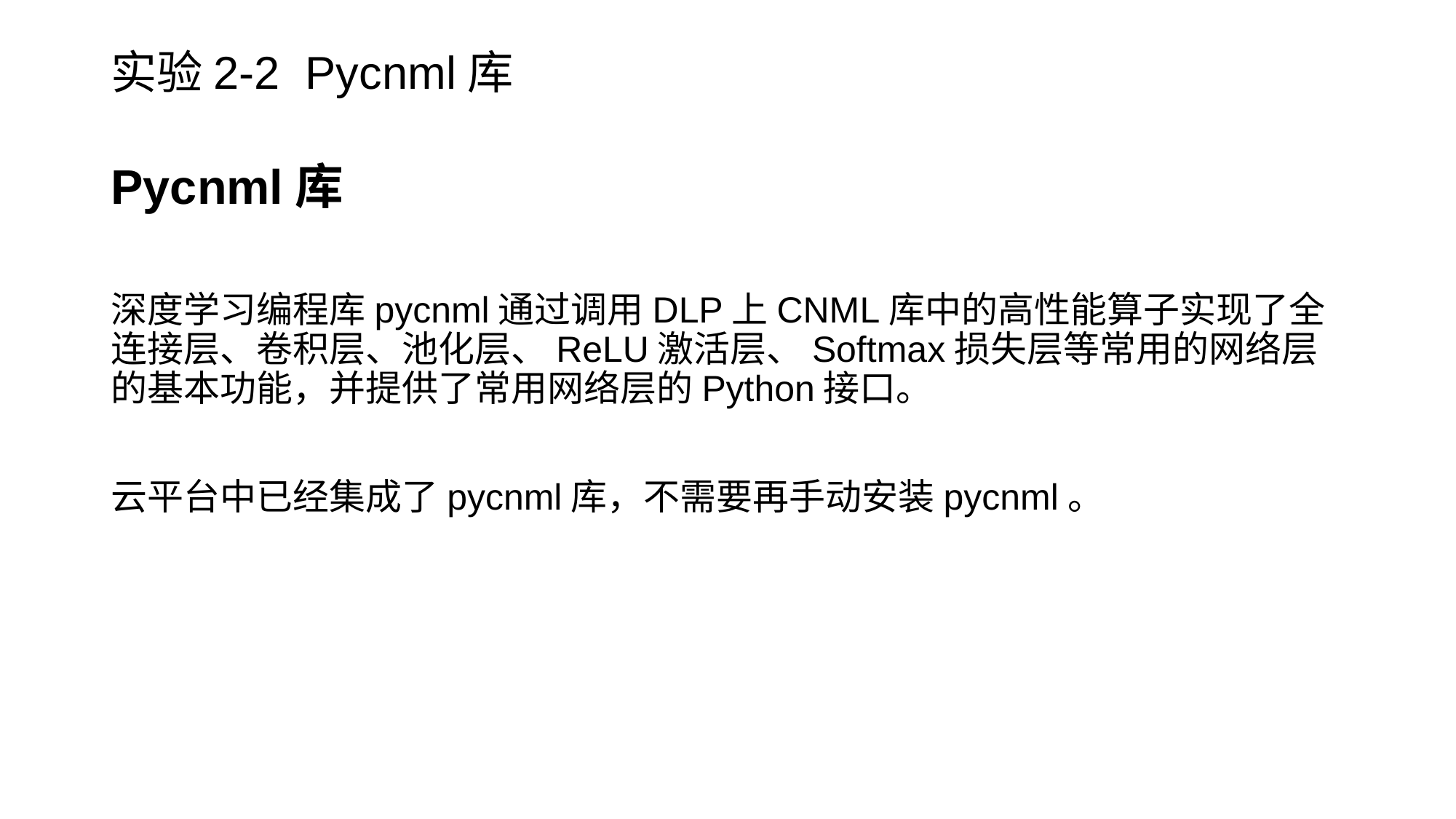

# 实验2-2  Pycnml库
Pycnml库

深度学习编程库pycnml通过调用DLP上CNML库中的高性能算子实现了全连接层、卷积层、池化层、ReLU激活层、Softmax损失层等常用的网络层的基本功能，并提供了常用网络层的Python接口。

云平台中已经集成了pycnml库，不需要再手动安装pycnml。